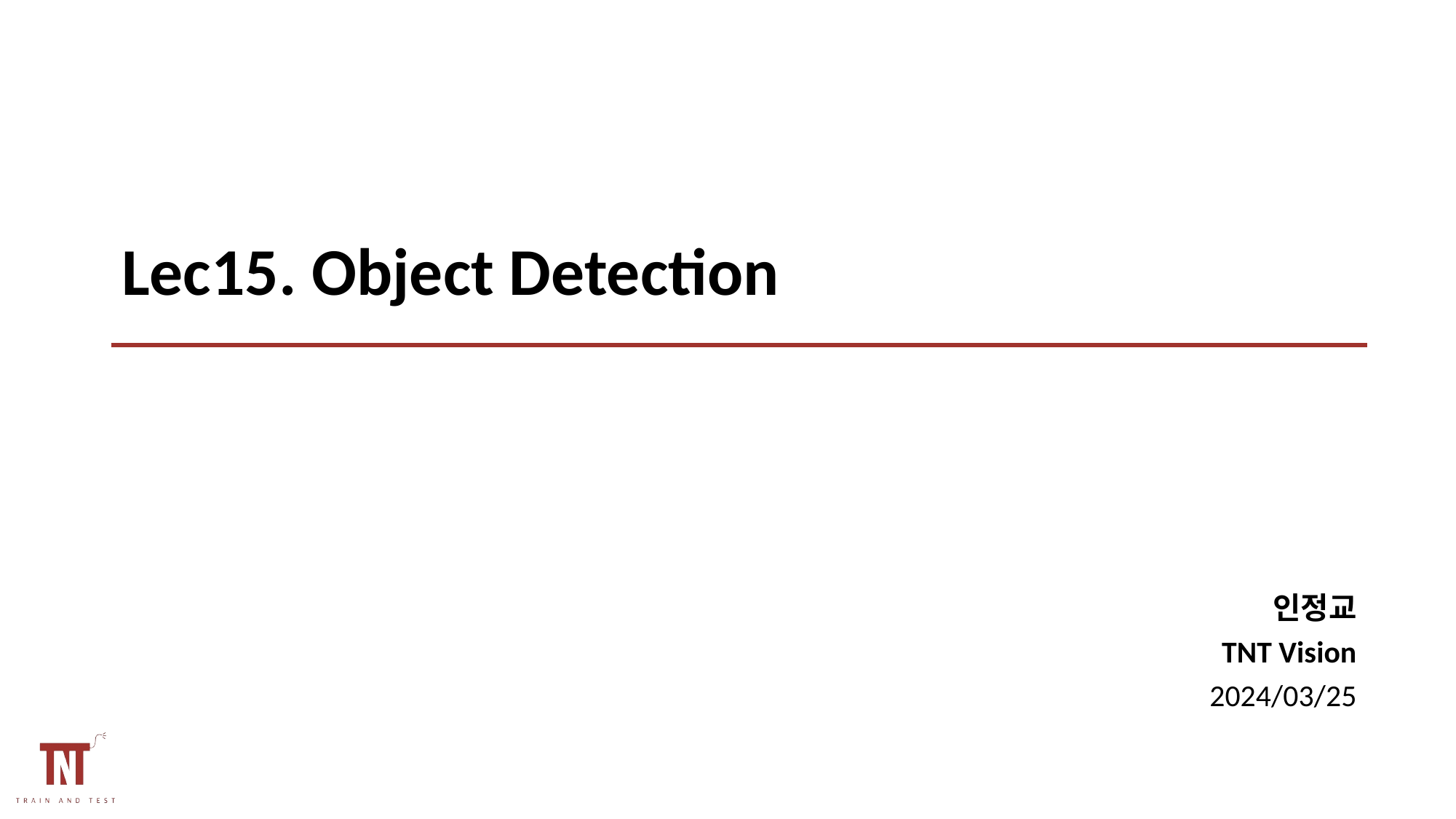

Lec15. Object Detection
인정교
TNT Vision
2024/03/25